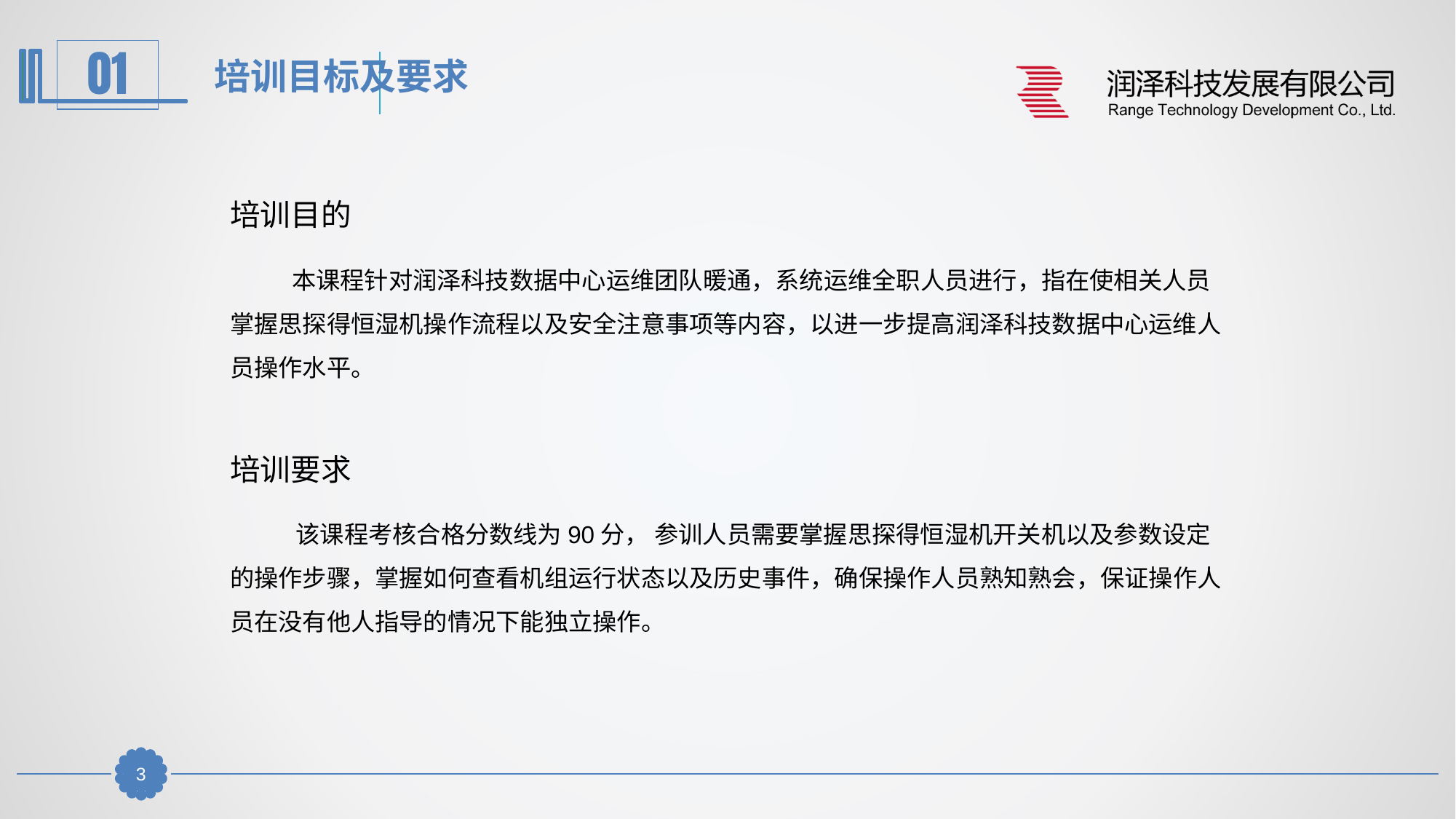

培训目标及要求
培训目的
            本课程针对润泽科技数据中心运维团队暖通，系统运维全职人员进行，指在使相关人员掌握思探得恒湿机操作流程以及安全注意事项等内容，以进一步提高润泽科技数据中心运维人员操作水平。
培训要求
           该课程考核合格分数线为90分， 参训人员需要掌握思探得恒湿机开关机以及参数设定的操作步骤，掌握如何查看机组运行状态以及历史事件，确保操作人员熟知熟会，保证操作人员在没有他人指导的情况下能独立操作。
3